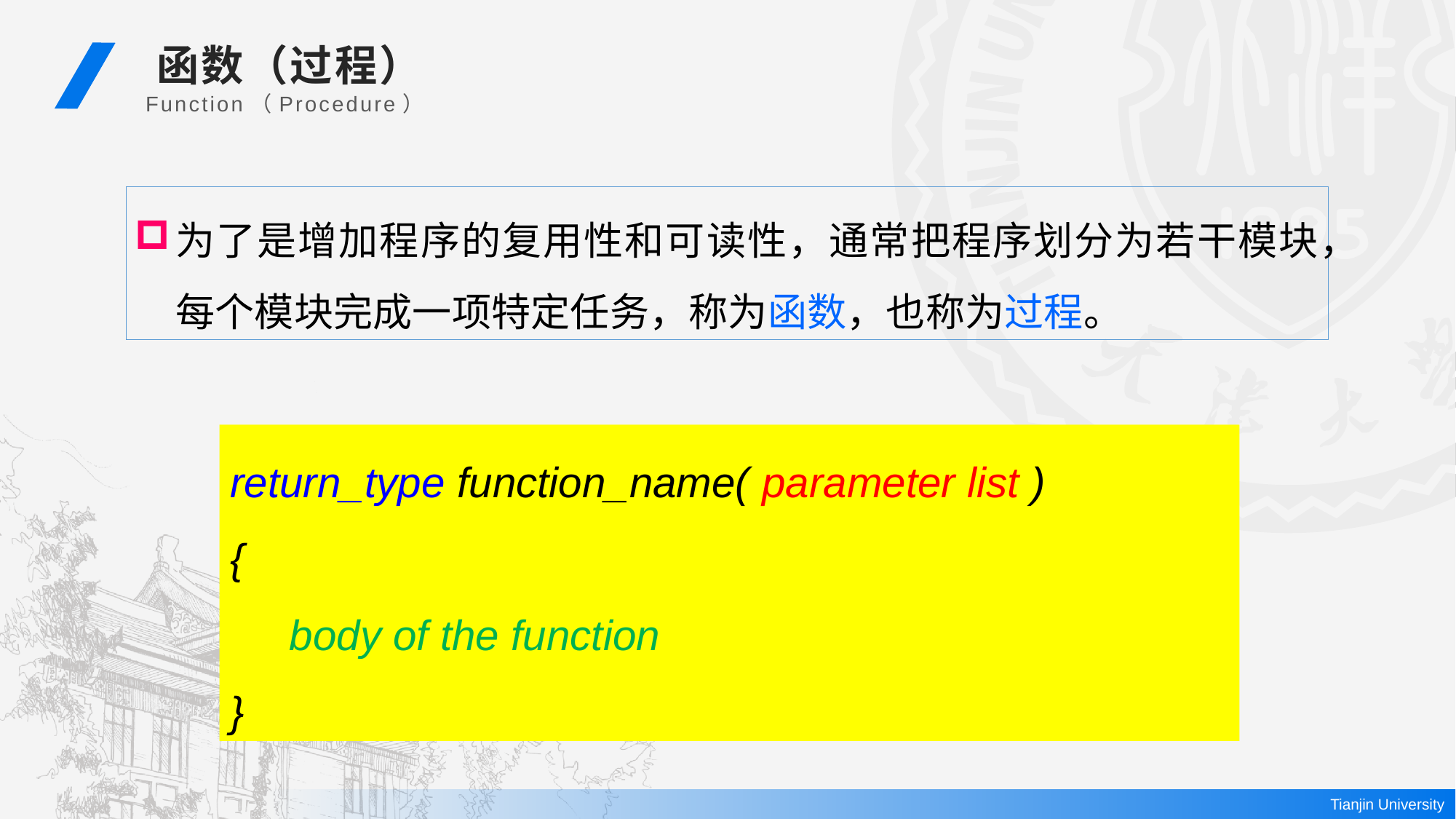

函数（过程）
   Function（Procedure）
为了是增加程序的复用性和可读性，通常把程序划分为若干模块，每个模块完成一项特定任务，称为函数，也称为过程。
return_type function_name( parameter list )
{
     body of the function
}